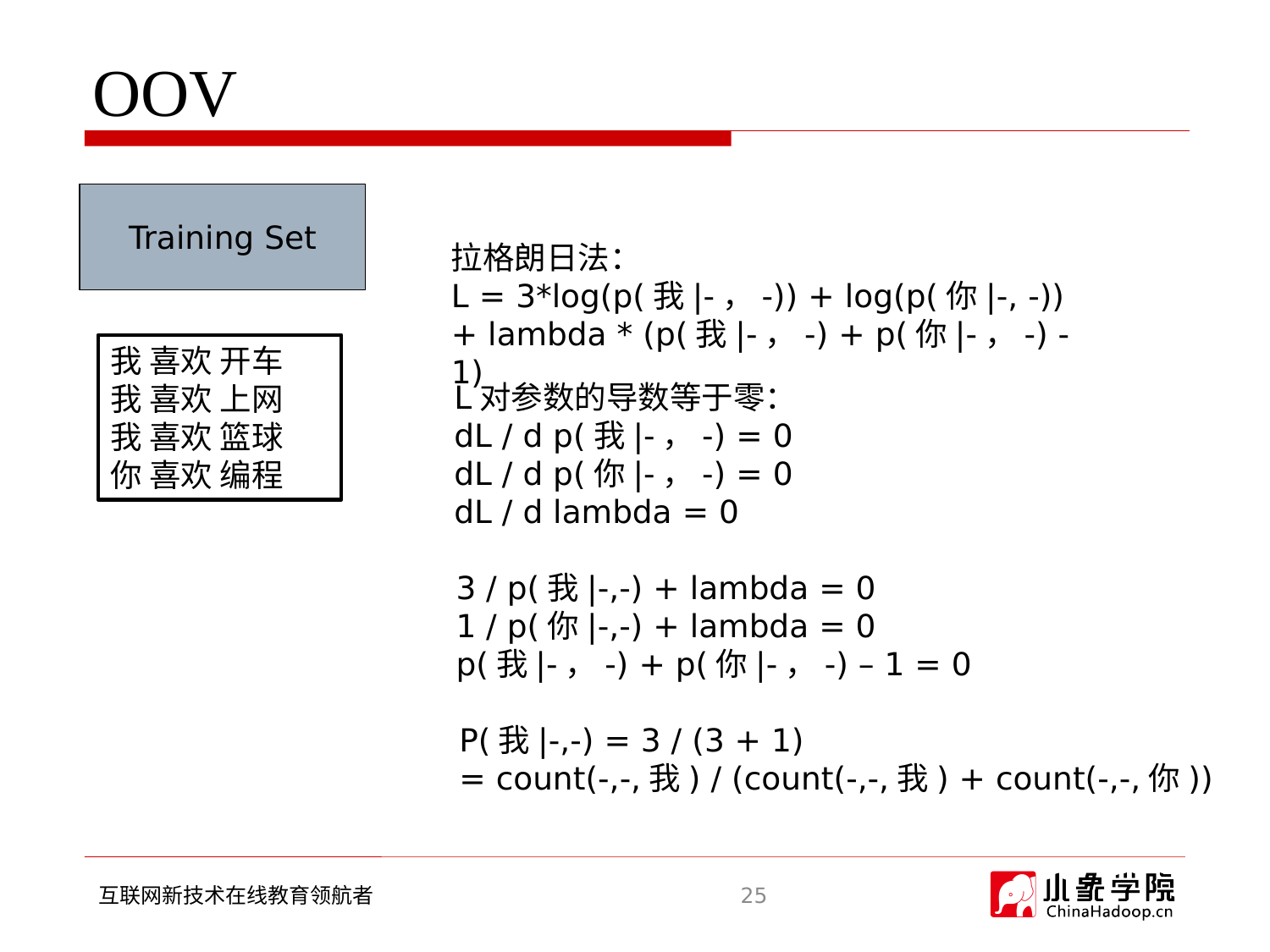

# OOV
Training Set
拉格朗日法：
L = 3*log(p(我|-，-)) + log(p(你|-, -))
+ lambda * (p(我|-，-) + p(你|-，-) - 1)
我 喜欢 开车
我 喜欢 上网
我 喜欢 篮球
你 喜欢 编程
L对参数的导数等于零：
dL / d p(我|-，-) = 0
dL / d p(你|-，-) = 0
dL / d lambda = 0
3 / p(我|-,-) + lambda = 0
1 / p(你|-,-) + lambda = 0
p(我|-，-) + p(你|-，-) – 1 = 0
P(我|-,-) = 3 / (3 + 1)
= count(-,-,我) / (count(-,-,我) + count(-,-,你))
25